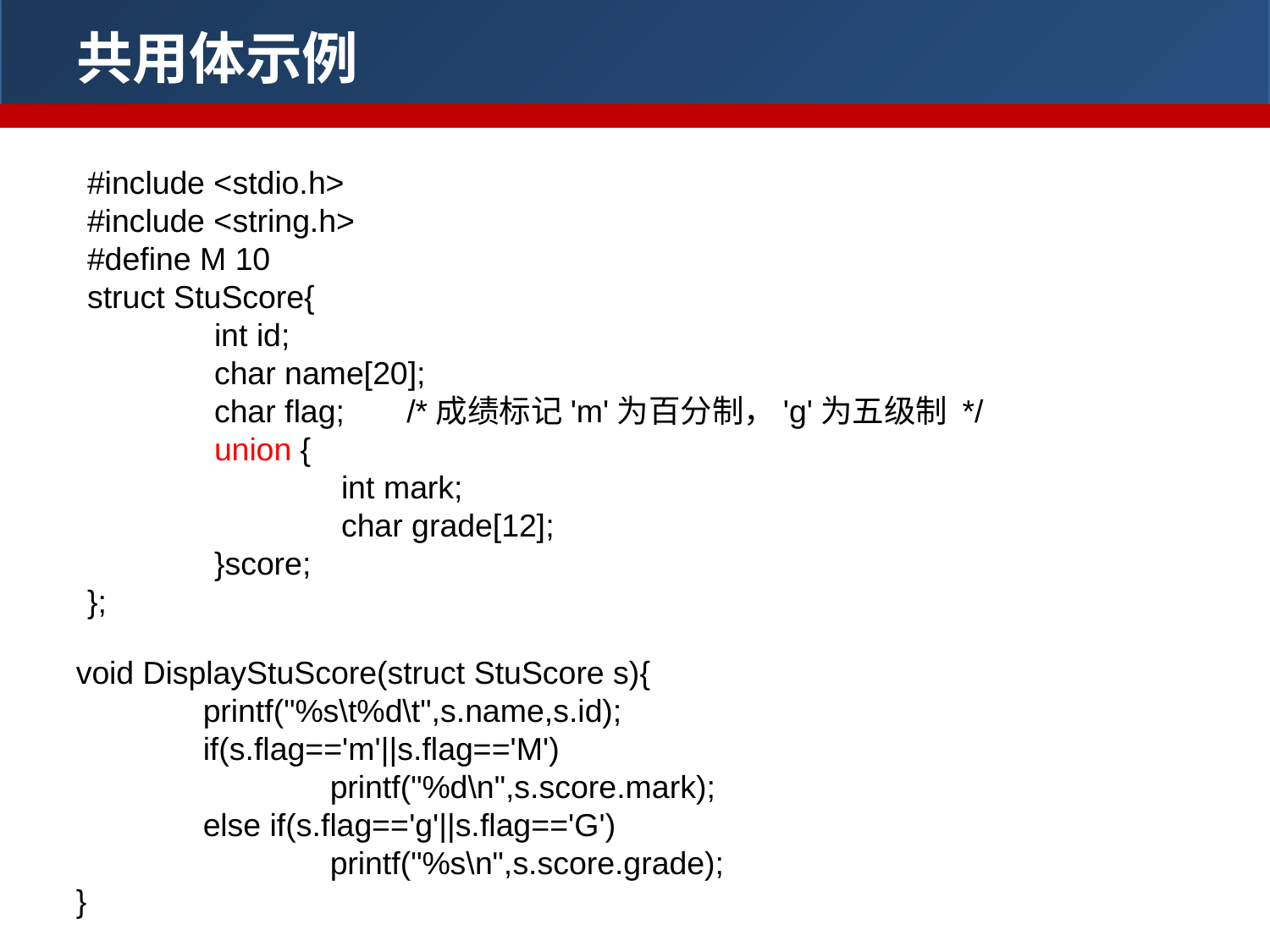

共用体示例
#include <stdio.h>
#include <string.h>
#define M 10
struct StuScore{
	int id;
	char name[20];
	char flag;       /*成绩标记'm'为百分制，'g'为五级制 */
	union {
		int mark;
		char grade[12];
	}score;
};
void DisplayStuScore(struct StuScore s){
	printf("%s\t%d\t",s.name,s.id);
	if(s.flag=='m'||s.flag=='M')
		printf("%d\n",s.score.mark);
	else if(s.flag=='g'||s.flag=='G')
		printf("%s\n",s.score.grade);
}